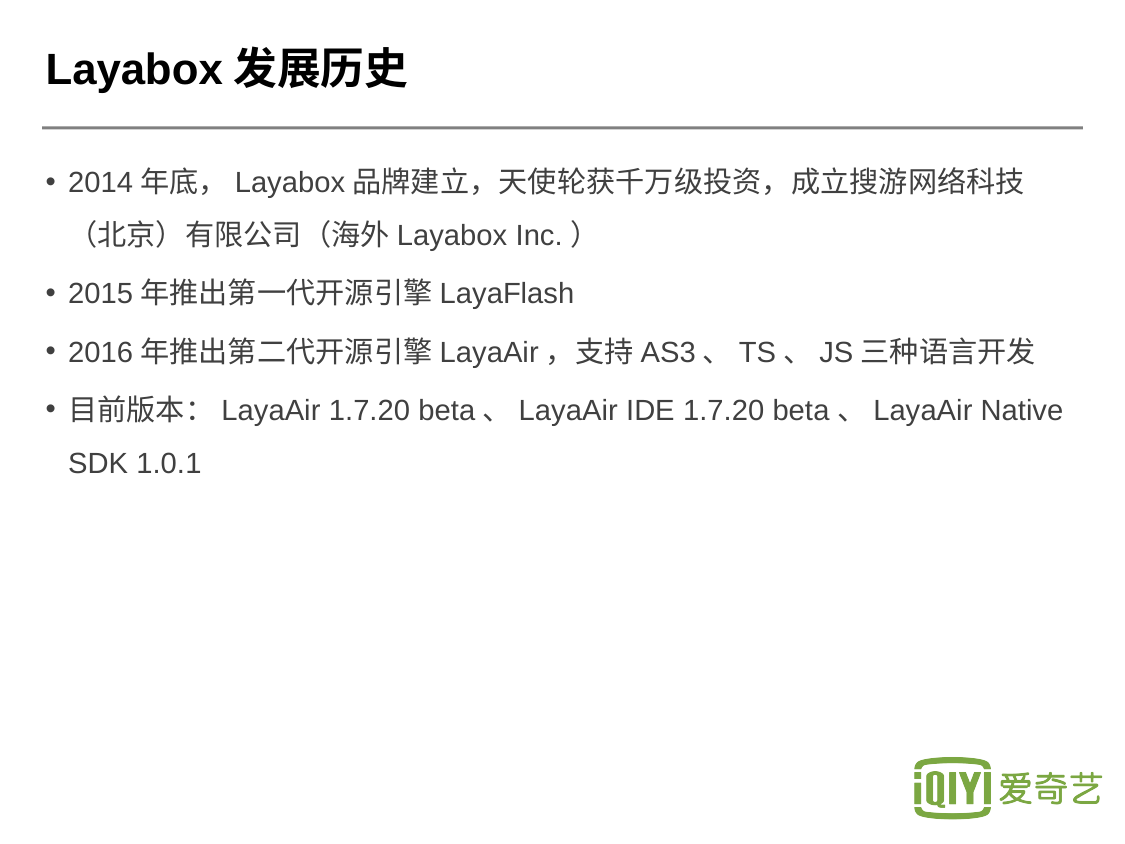

# Layabox发展历史
2014年底，Layabox品牌建立，天使轮获千万级投资，成立搜游网络科技（北京）有限公司（海外Layabox Inc.）
2015年推出第一代开源引擎LayaFlash
2016年推出第二代开源引擎LayaAir，支持AS3、TS、JS三种语言开发
目前版本：LayaAir 1.7.20 beta、LayaAir IDE 1.7.20 beta、LayaAir Native SDK 1.0.1